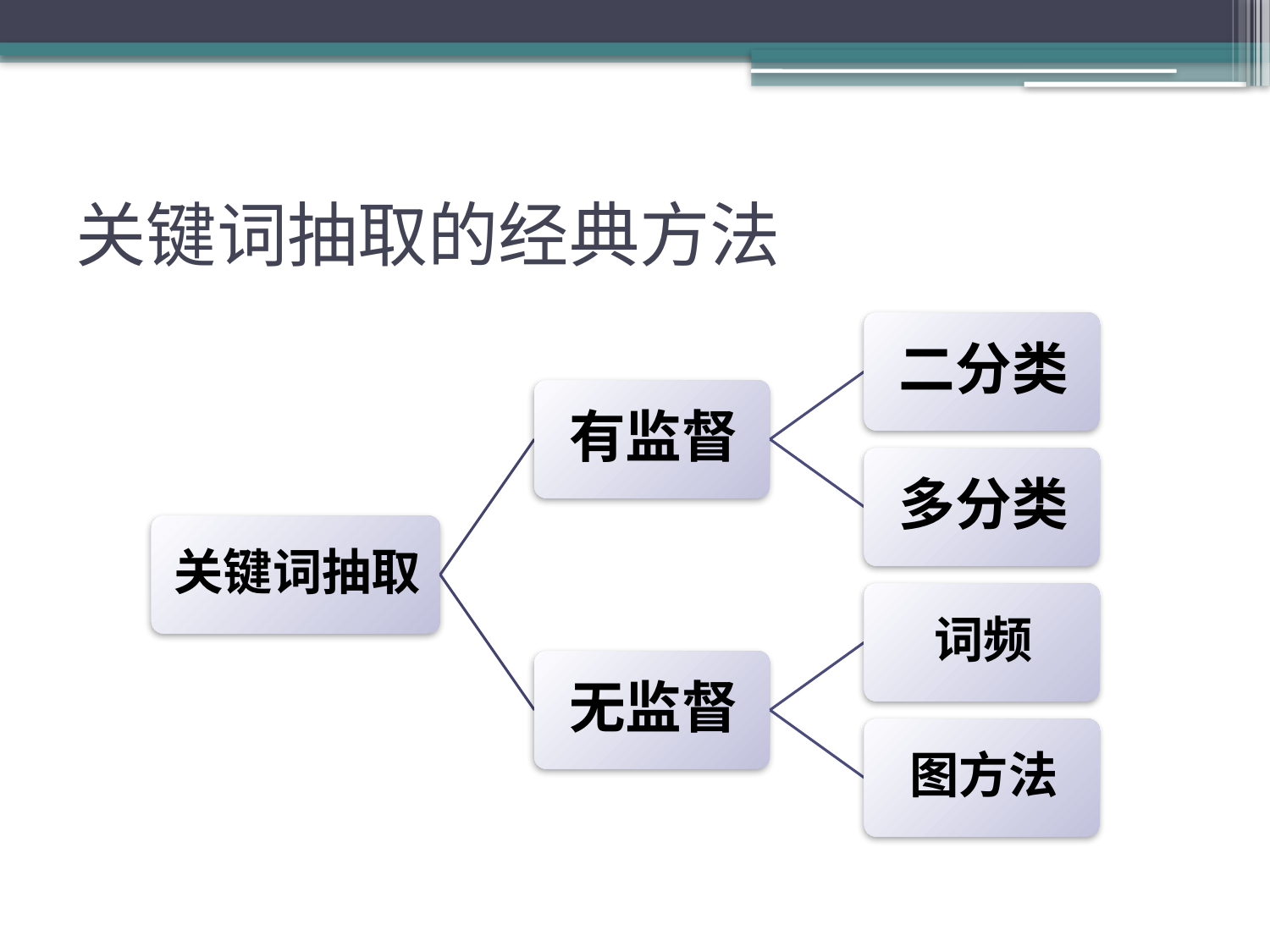

# 关键词抽取的经典方法
关键词抽取

有监督

二分类

多分类

无监督

词频

图方法